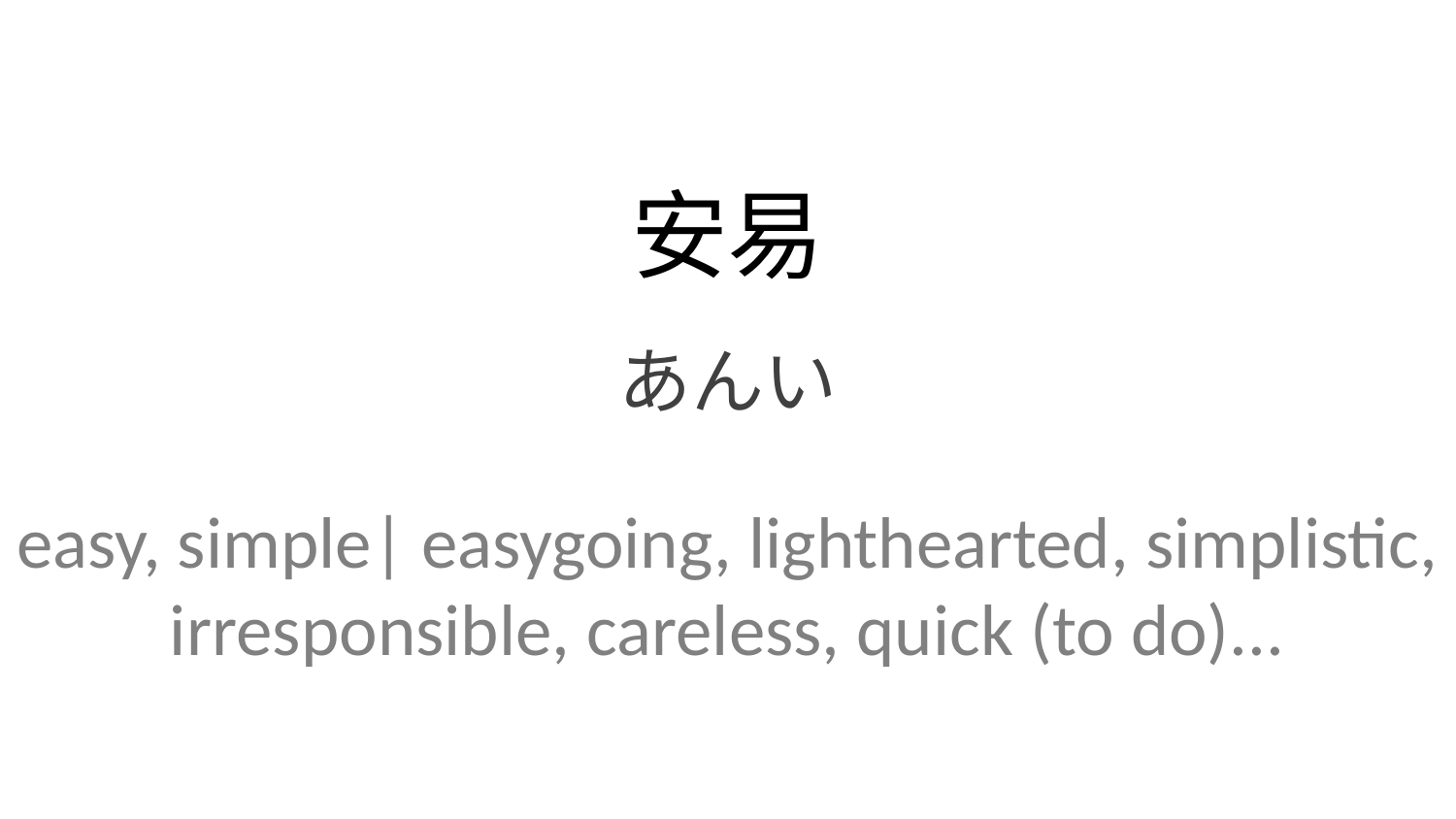

安易

あんい
easy, simple| easygoing, lighthearted, simplistic, irresponsible, careless, quick (to do)...